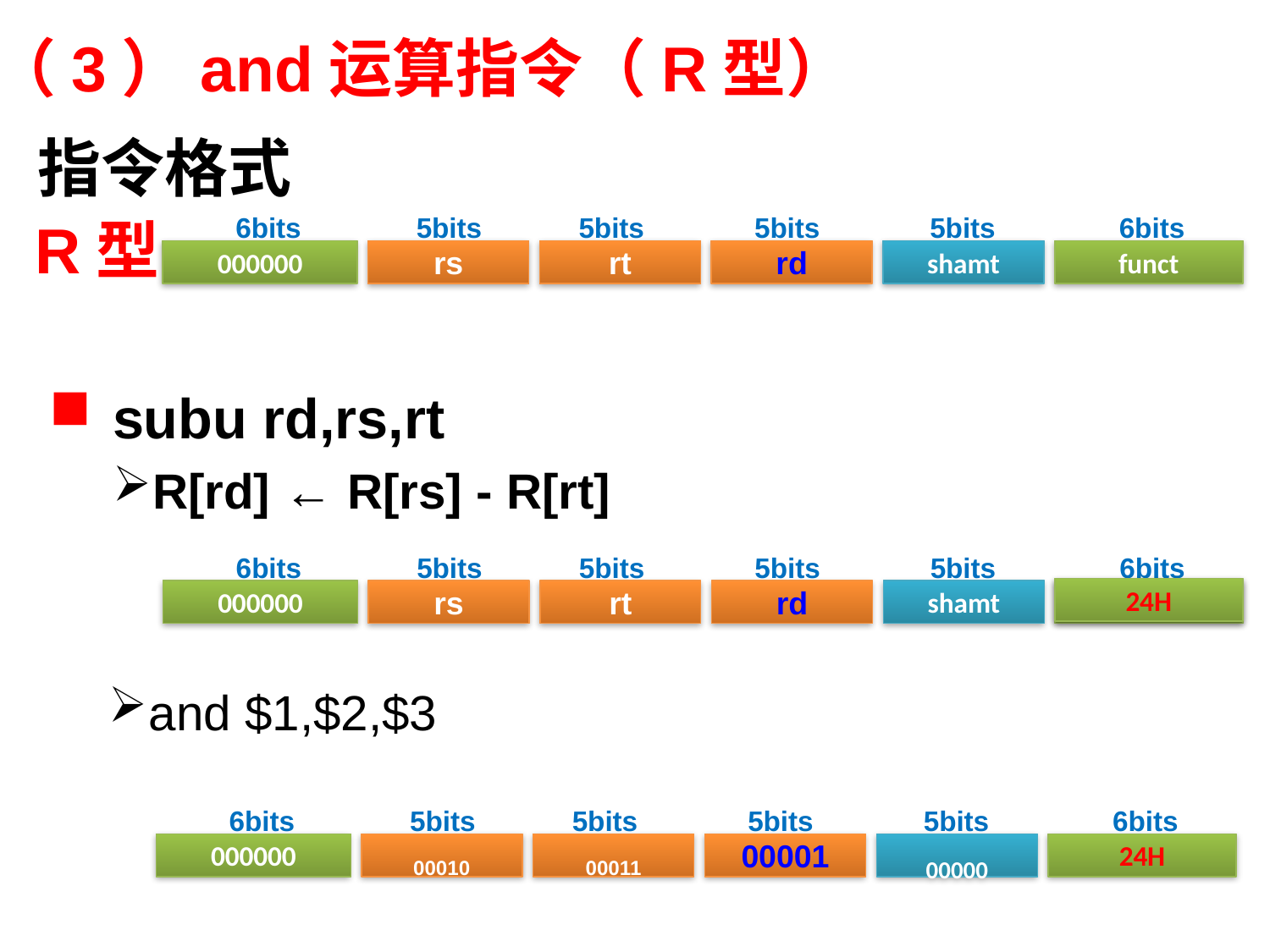

# （3）and运算指令（R型）
指令格式
6bits
5bits
5bits
5bits
5bits
6bits
000000
rs
rt
rd
shamt
funct
R型
subu rd,rs,rt
R[rd] ← R[rs] - R[rt]

6bits
5bits
5bits
5bits
5bits
6bits
000000
rs
rt
rd
shamt
21H
24H
and $1,$2,$3
6bits
5bits
5bits
5bits
5bits
6bits
000000
00010
00011
00001
00000
24H